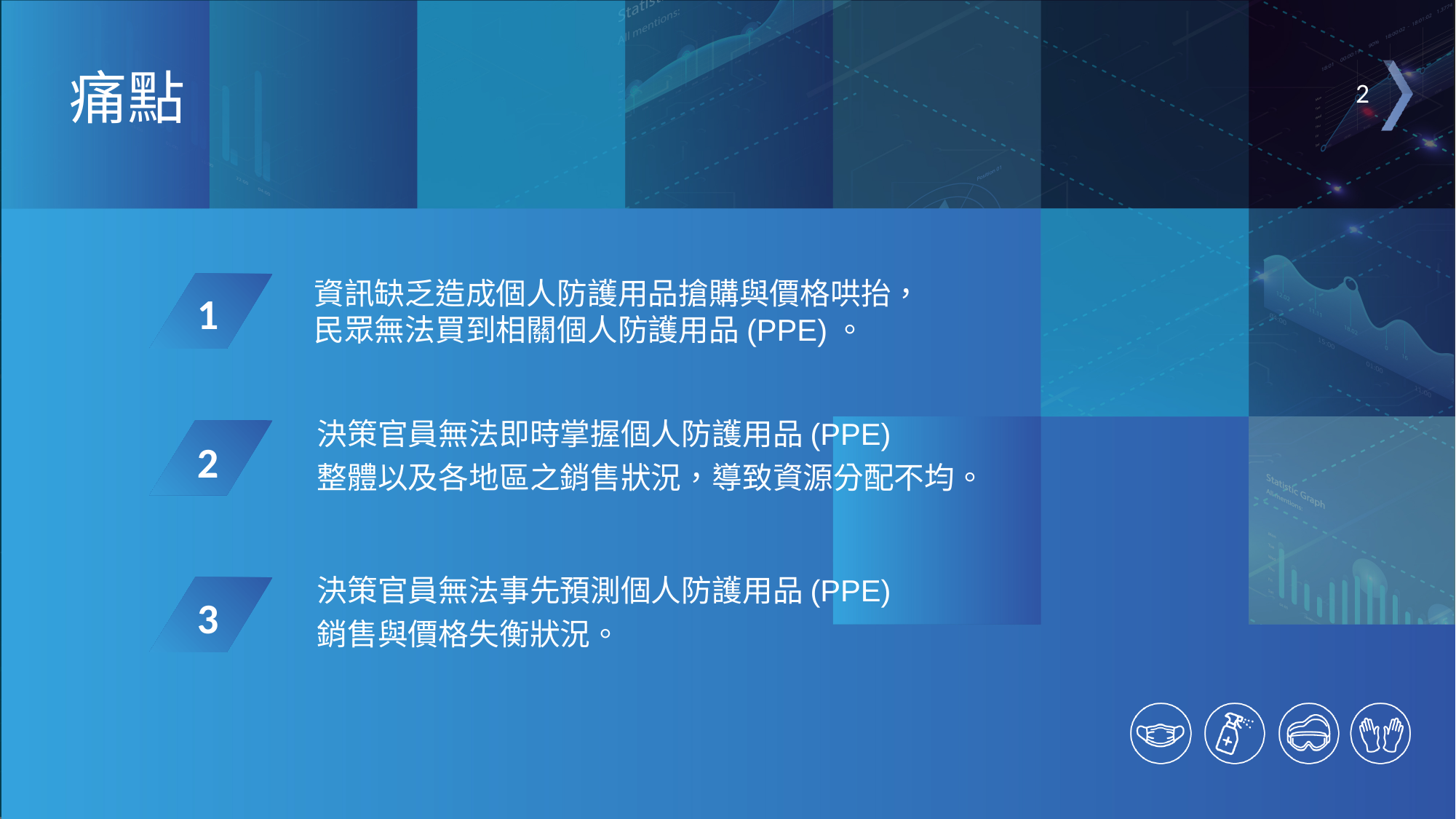

痛點
2
資訊缺乏造成個人防護用品搶購與價格哄抬，
民眾無法買到相關個人防護用品(PPE)。

1
決策官員無法即時掌握個人防護用品(PPE)
整體以及各地區之銷售狀況，導致資源分配不均。

2
決策官員無法事先預測個人防護用品(PPE)
銷售與價格失衡狀況。

3